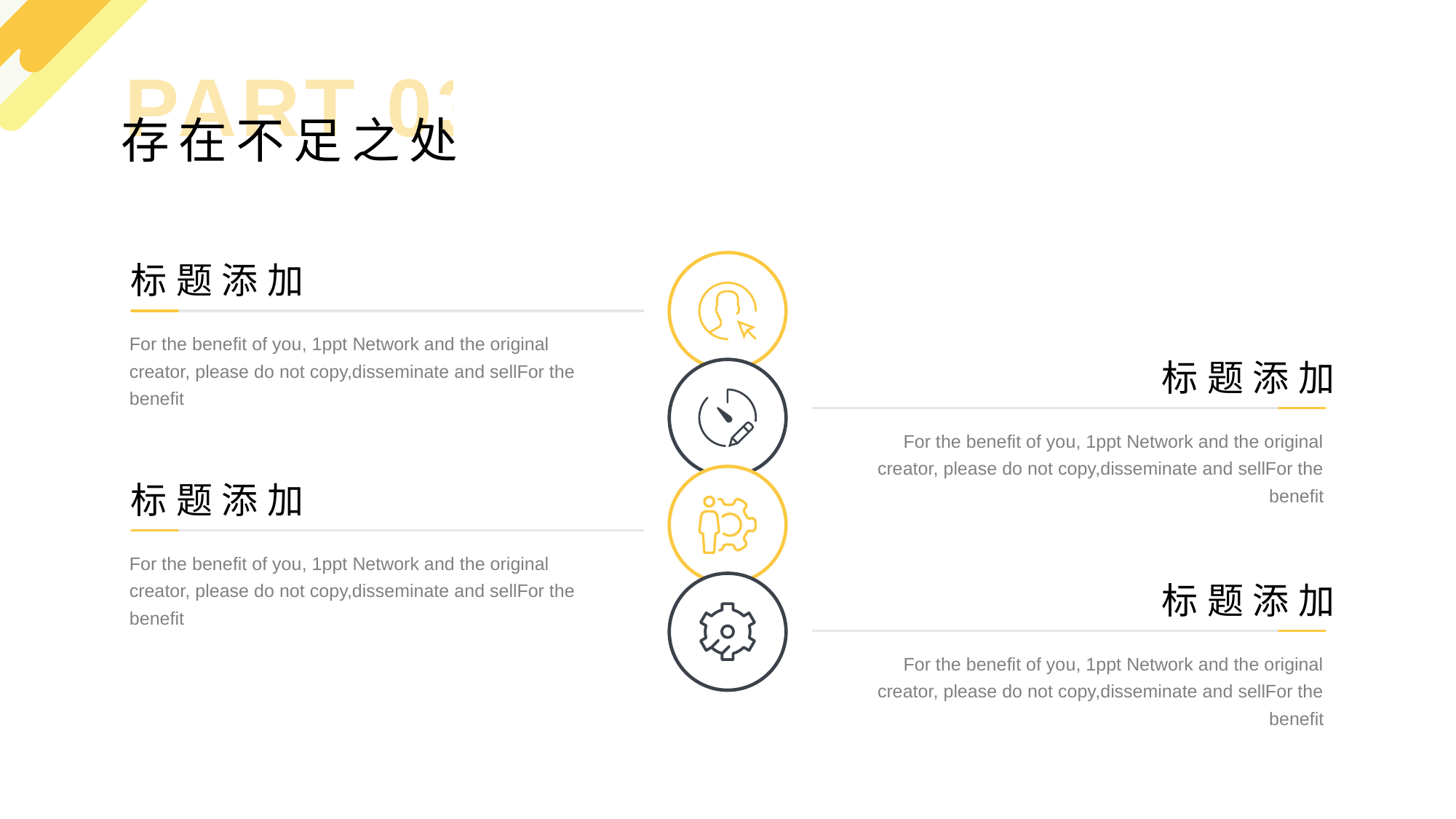

PART 03
存在不足之处
标题添加
For the benefit of you, 1ppt Network and the original creator, please do not copy,disseminate and sellFor the benefit

标题添加
For the benefit of you, 1ppt Network and the original creator, please do not copy,disseminate and sellFor the benefit

标题添加
For the benefit of you, 1ppt Network and the original creator, please do not copy,disseminate and sellFor the benefit
标题添加
For the benefit of you, 1ppt Network and the original creator, please do not copy,disseminate and sellFor the benefit